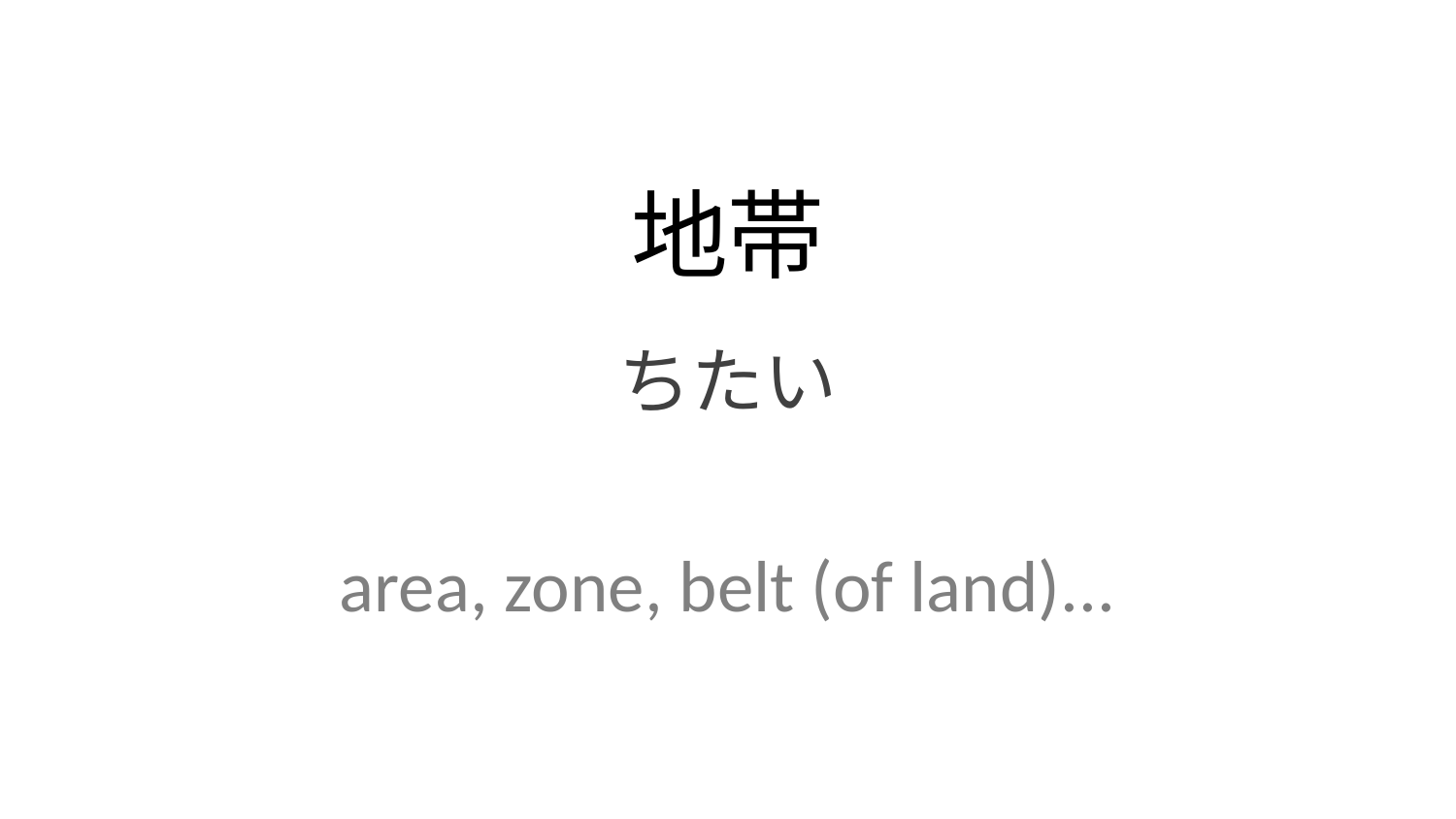

地帯

ちたい
area, zone, belt (of land)...